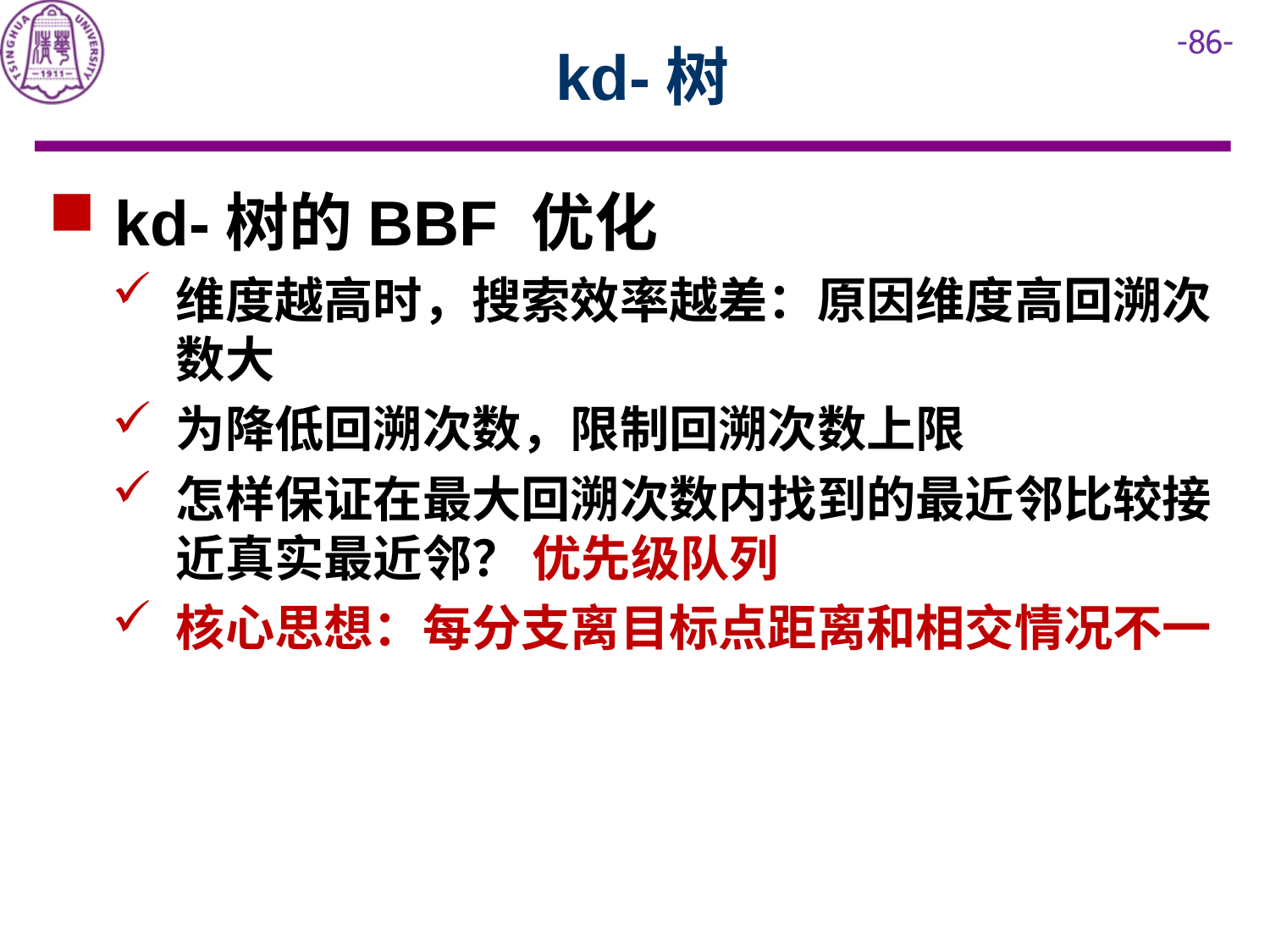

# kd-树
 kd-树的BBF 优化
维度越高时，搜索效率越差：原因维度高回溯次数大
为降低回溯次数，限制回溯次数上限
怎样保证在最大回溯次数内找到的最近邻比较接近真实最近邻？ 优先级队列
核心思想：每分支离目标点距离和相交情况不一